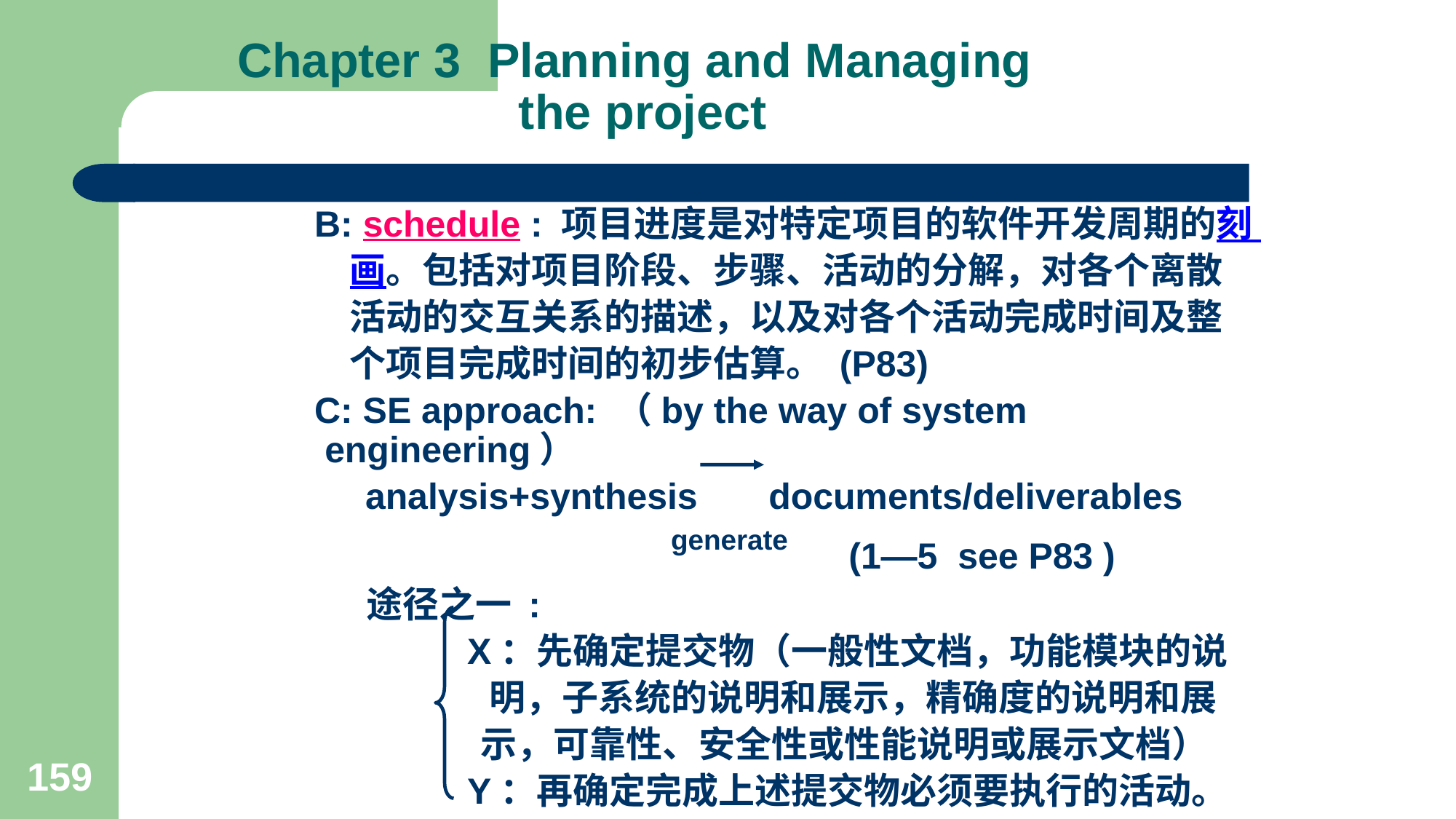

# Chapter 3  Planning and Managing the project
   B: schedule : 项目进度是对特定项目的软件开发周期的刻
       画。包括对项目阶段、步骤、活动的分解，对各个离散
       活动的交互关系的描述，以及对各个活动完成时间及整
       个项目完成时间的初步估算。 (P83)
   C: SE approach: （by the way of system engineering）
        analysis+synthesis       documents/deliverables
                                      generate      (1—5  see P83 )
         途径之一 :
                  X：先确定提交物（一般性文档，功能模块的说
                        明，子系统的说明和展示，精确度的说明和展
                       示，可靠性、安全性或性能说明或展示文档）
                  Y：再确定完成上述提交物必须要执行的活动。
                  Z：弄清活动之间的彼此依赖关系。

159